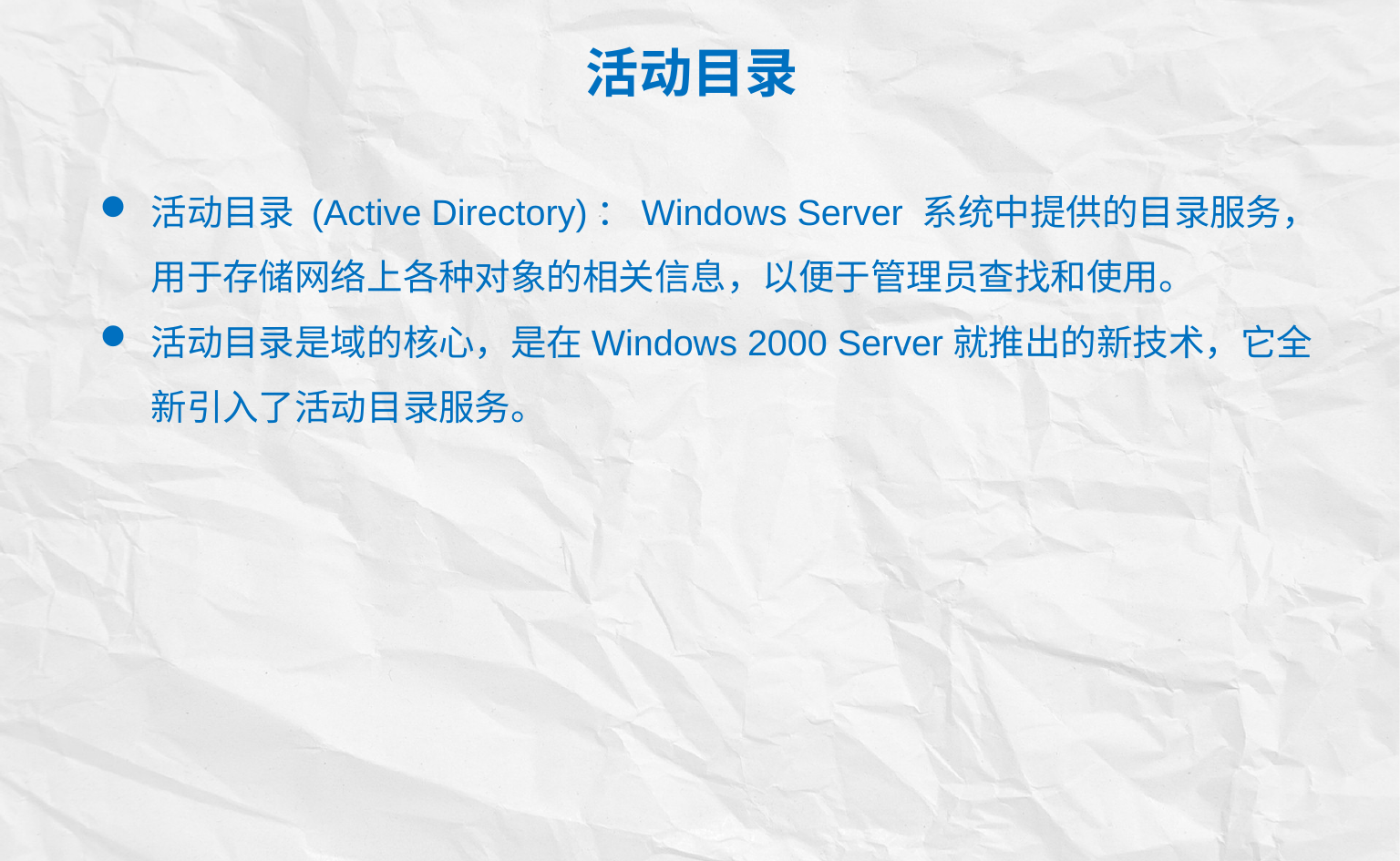

活动目录
活动目录 (Active Directory)：Windows Server 系统中提供的目录服务，用于存储网络上各种对象的相关信息，以便于管理员查找和使用。
活动目录是域的核心，是在Windows 2000 Server就推出的新技术，它全新引入了活动目录服务。

12